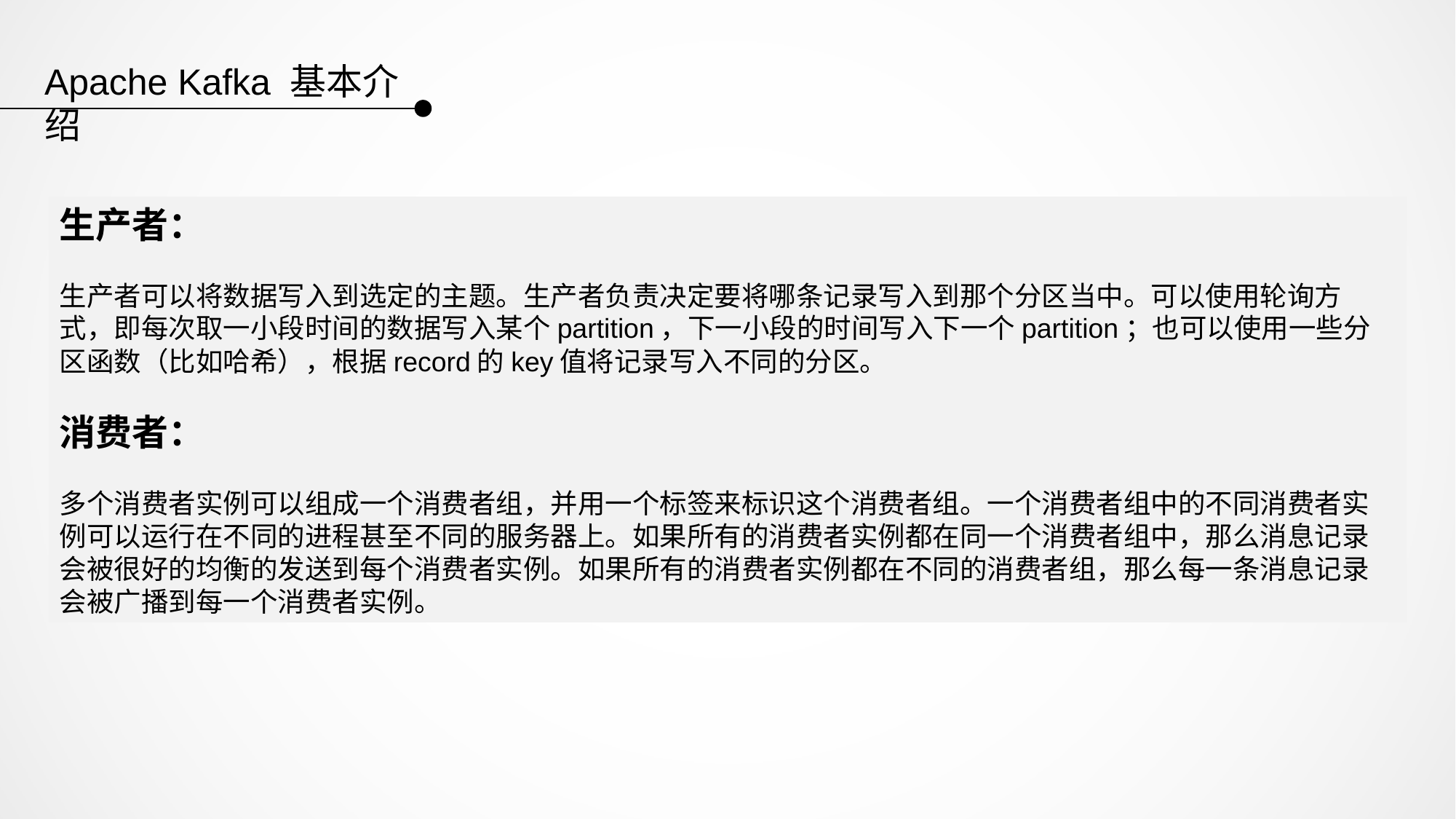

Apache Kafka 基本介绍

生产者：

生产者可以将数据写入到选定的主题。生产者负责决定要将哪条记录写入到那个分区当中。可以使用轮询方式，即每次取一小段时间的数据写入某个partition，下一小段的时间写入下一个partition；也可以使用一些分区函数（比如哈希），根据record的key值将记录写入不同的分区。
消费者：
多个消费者实例可以组成一个消费者组，并用一个标签来标识这个消费者组。一个消费者组中的不同消费者实例可以运行在不同的进程甚至不同的服务器上。如果所有的消费者实例都在同一个消费者组中，那么消息记录会被很好的均衡的发送到每个消费者实例。如果所有的消费者实例都在不同的消费者组，那么每一条消息记录会被广播到每一个消费者实例。